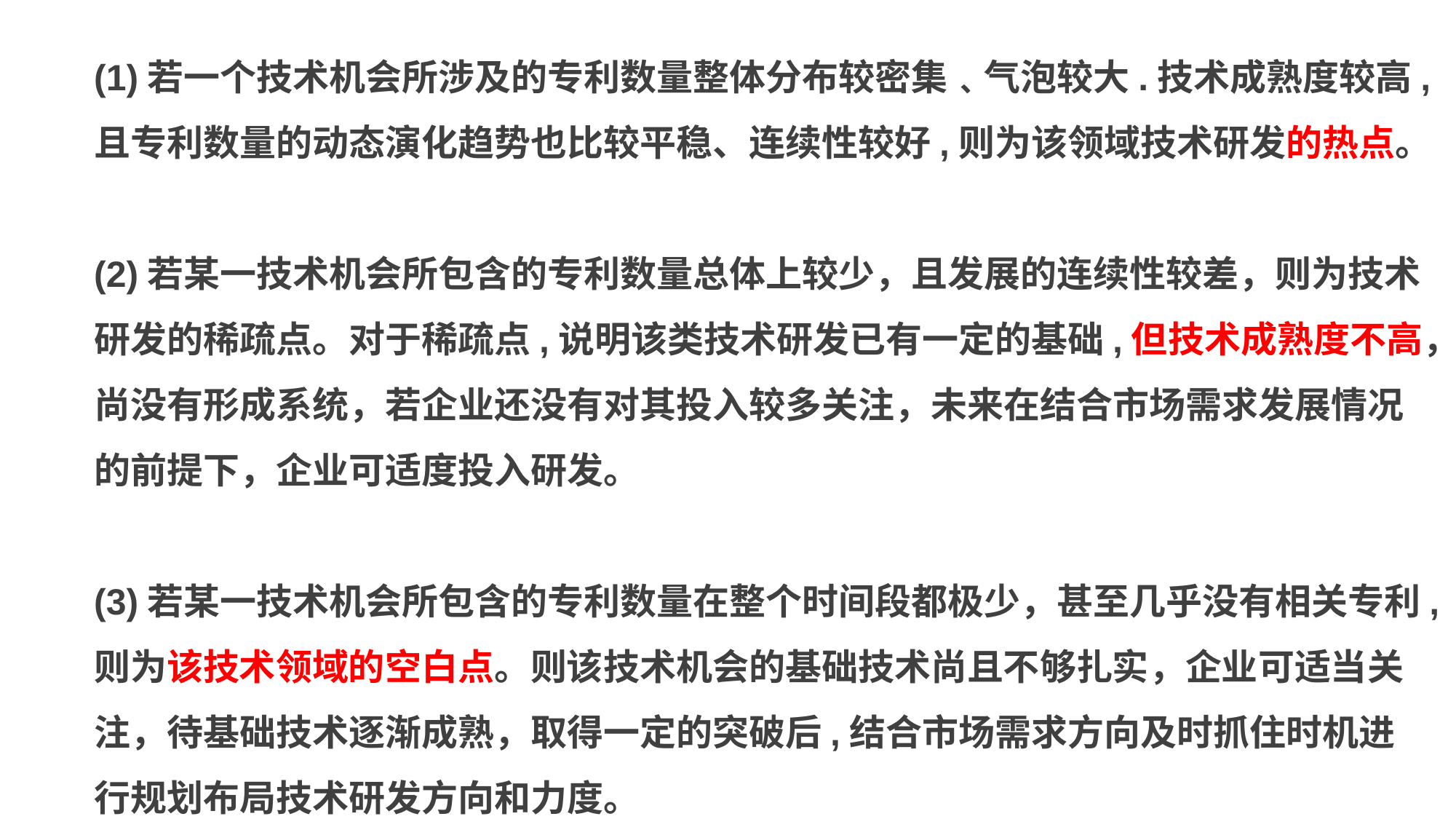

(1)若一个技术机会所涉及的专利数量整体分布较密集﹑气泡较大.技术成熟度较高,且专利数量的动态演化趋势也比较平稳、连续性较好,则为该领域技术研发的热点。

(2)若某一技术机会所包含的专利数量总体上较少，且发展的连续性较差，则为技术研发的稀疏点。对于稀疏点,说明该类技术研发已有一定的基础,但技术成熟度不高，尚没有形成系统，若企业还没有对其投入较多关注，未来在结合市场需求发展情况的前提下，企业可适度投入研发。

(3)若某一技术机会所包含的专利数量在整个时间段都极少，甚至几乎没有相关专利,则为该技术领域的空白点。则该技术机会的基础技术尚且不够扎实，企业可适当关注，待基础技术逐渐成熟，取得一定的突破后,结合市场需求方向及时抓住时机进行规划布局技术研发方向和力度。